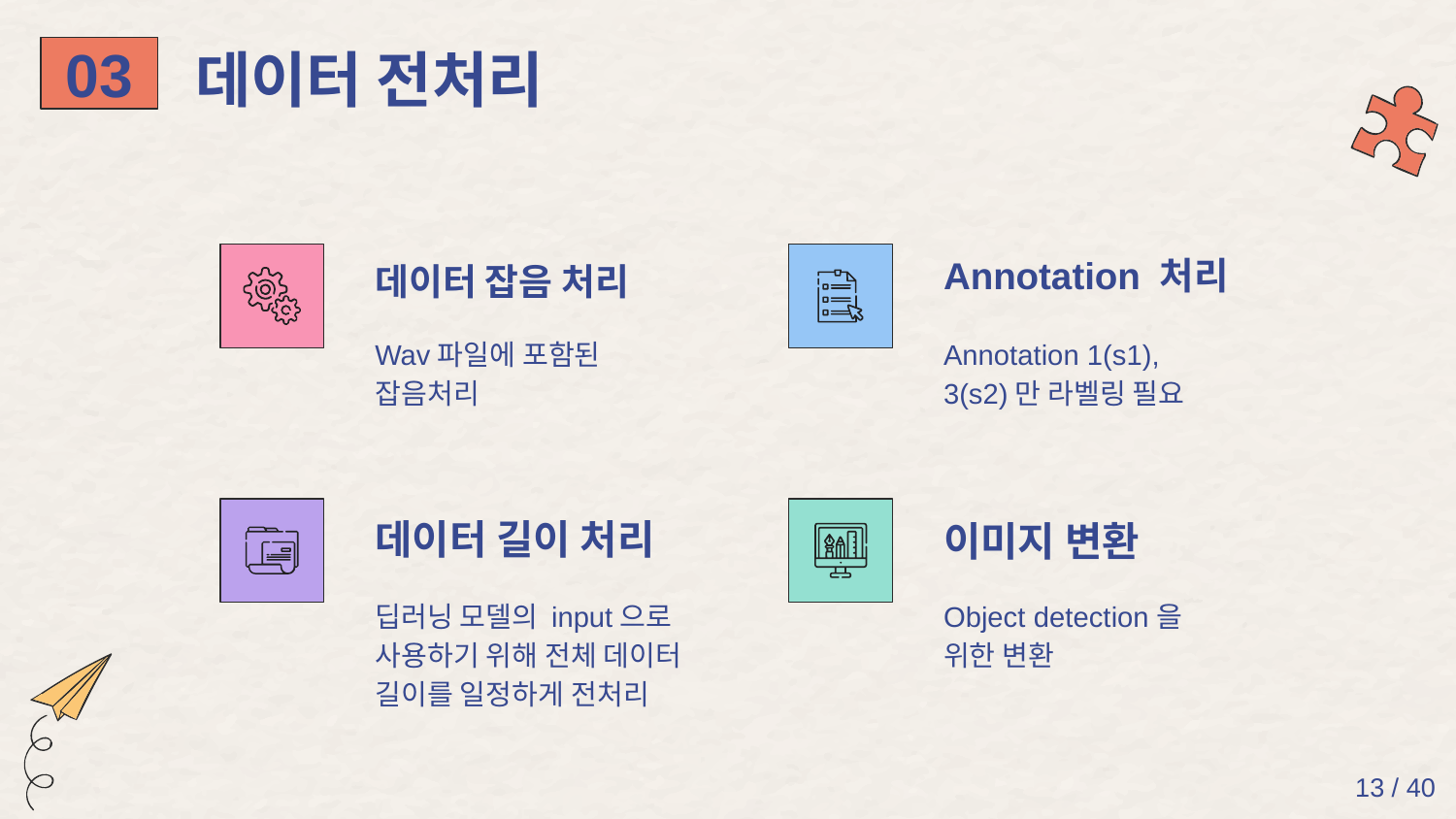

데이터 전처리
03
데이터 잡음 처리
Annotation 처리

Wav파일에 포함된 잡음처리

Annotation 1(s1), 3(s2)만 라벨링 필요

데이터 길이 처리

이미지 변환

딥러닝 모델의 input으로 사용하기 위해 전체 데이터 길이를 일정하게 전처리

Object detection을 위한 변환

13 / 40